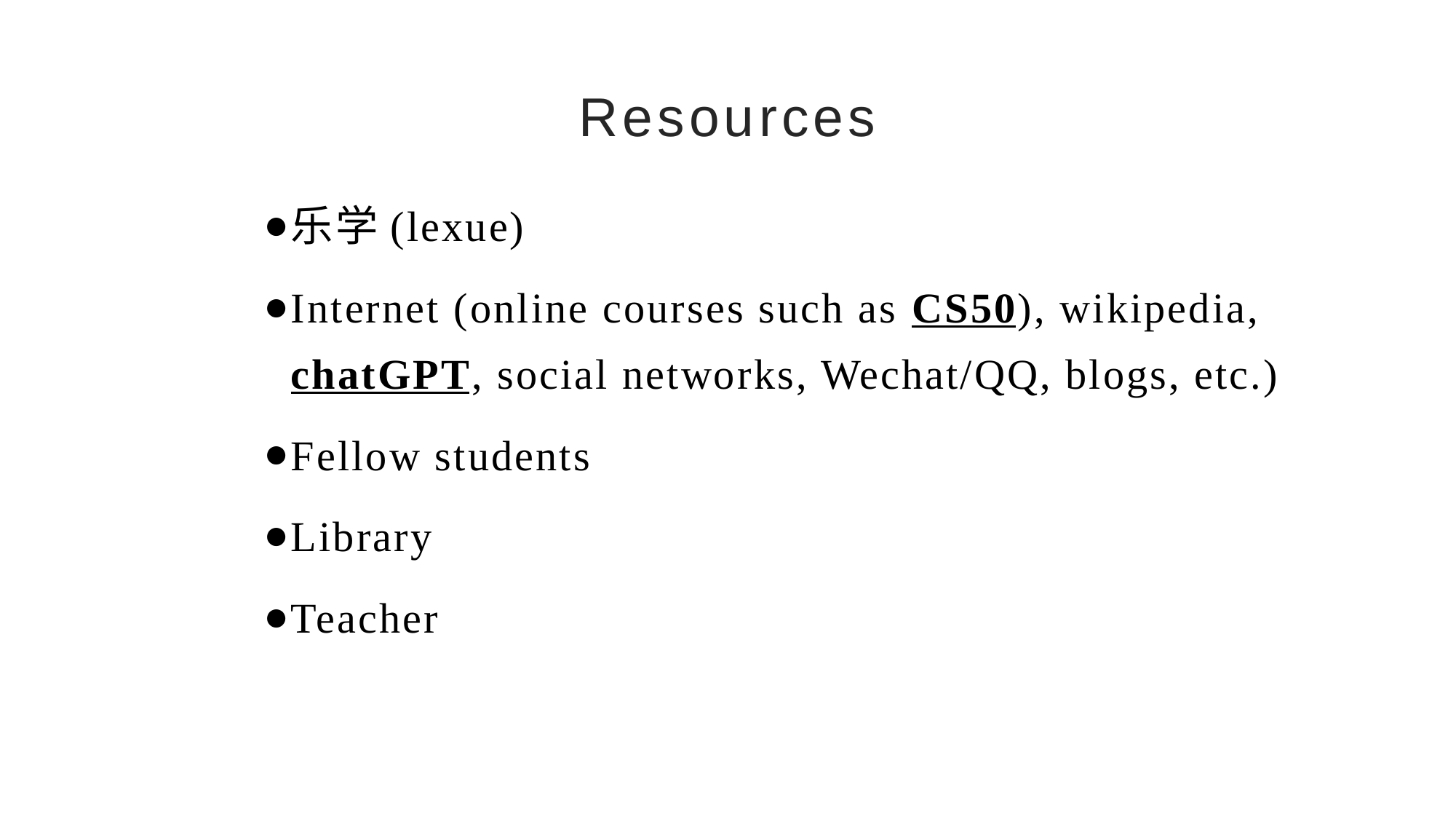

# Resources
乐学(lexue)
Internet (online courses such as CS50), wikipedia, chatGPT, social networks, Wechat/QQ, blogs, etc.)
Fellow students
Library
Teacher